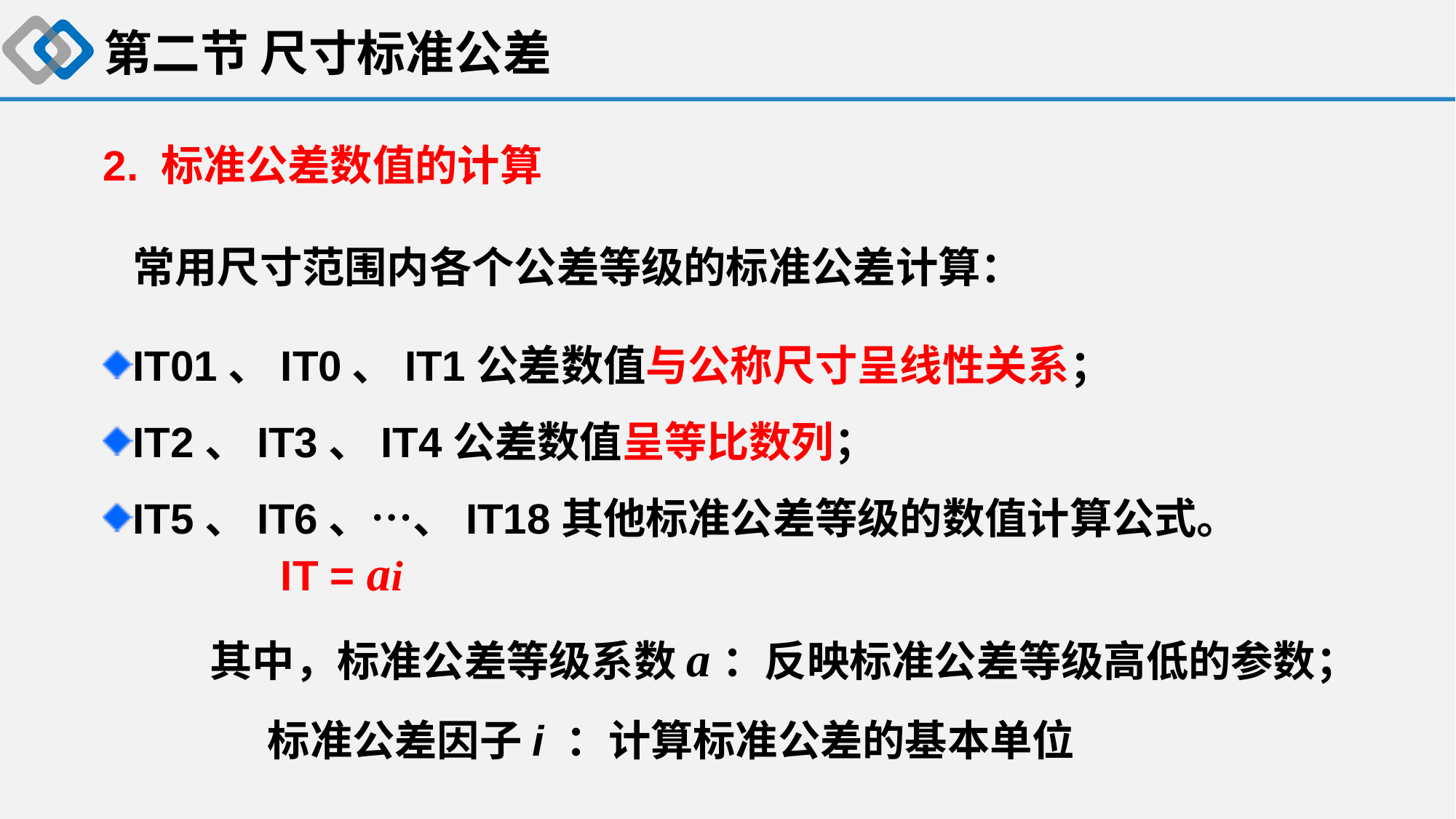

第二节 尺寸标准公差
2. 标准公差数值的计算

  常用尺寸范围内各个公差等级的标准公差计算：

IT01、IT0、IT1公差数值与公称尺寸呈线性关系；
IT2、IT3、IT4公差数值呈等比数列；
IT5、IT6、…、IT18其他标准公差等级的数值计算公式。
               IT = ɑi
          其中，标准公差等级系数ɑ：反映标准公差等级高低的参数；
                标准公差因子i ：计算标准公差的基本单位